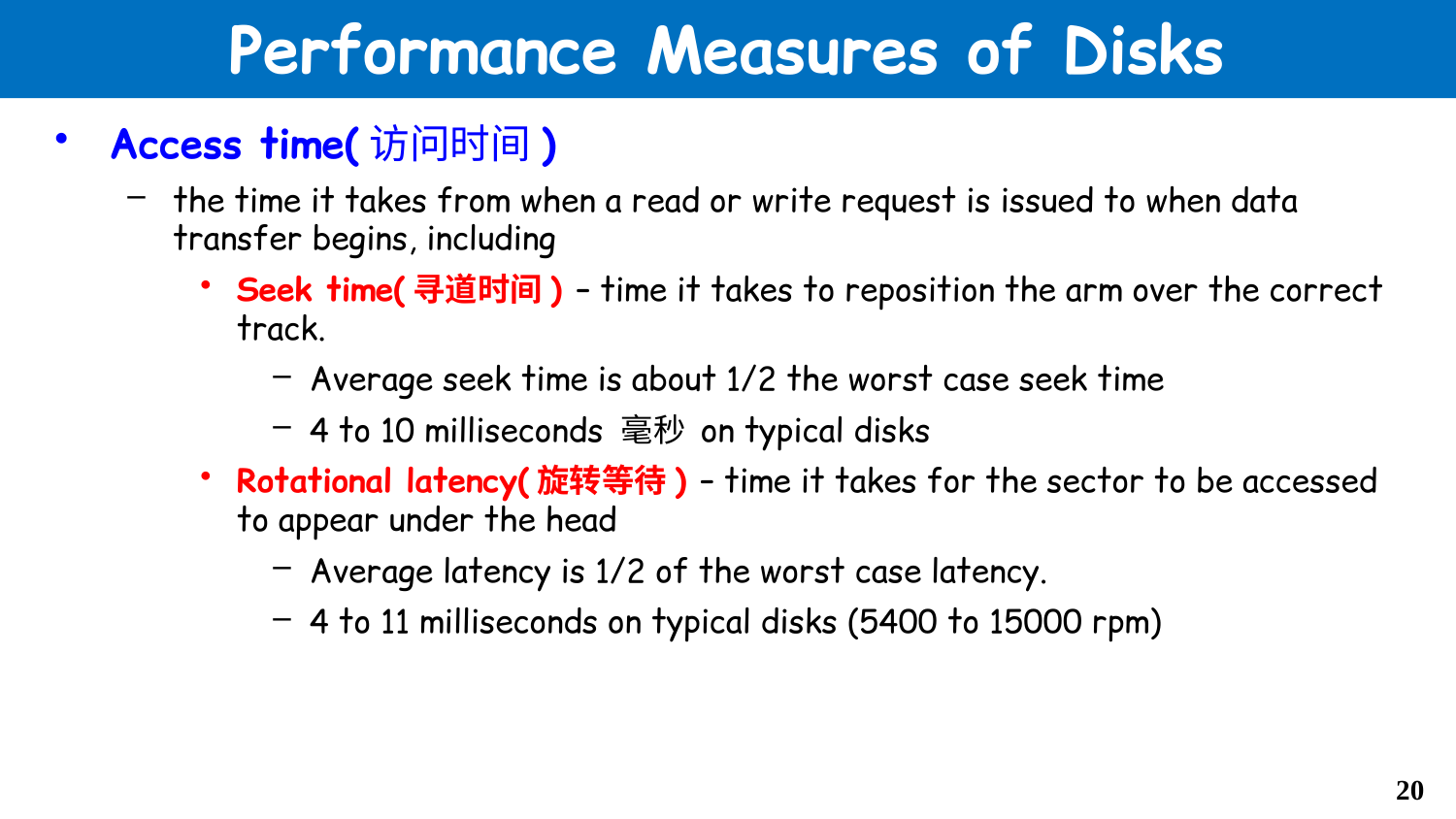

# Performance Measures of Disks
Access time(访问时间)
the time it takes from when a read or write request is issued to when data transfer begins, including
Seek time(寻道时间) – time it takes to reposition the arm over the correct track.
Average seek time is about 1/2 the worst case seek time
4 to 10 milliseconds 毫秒 on typical disks
Rotational latency(旋转等待) – time it takes for the sector to be accessed to appear under the head
Average latency is 1/2 of the worst case latency.
4 to 11 milliseconds on typical disks (5400 to 15000 rpm)